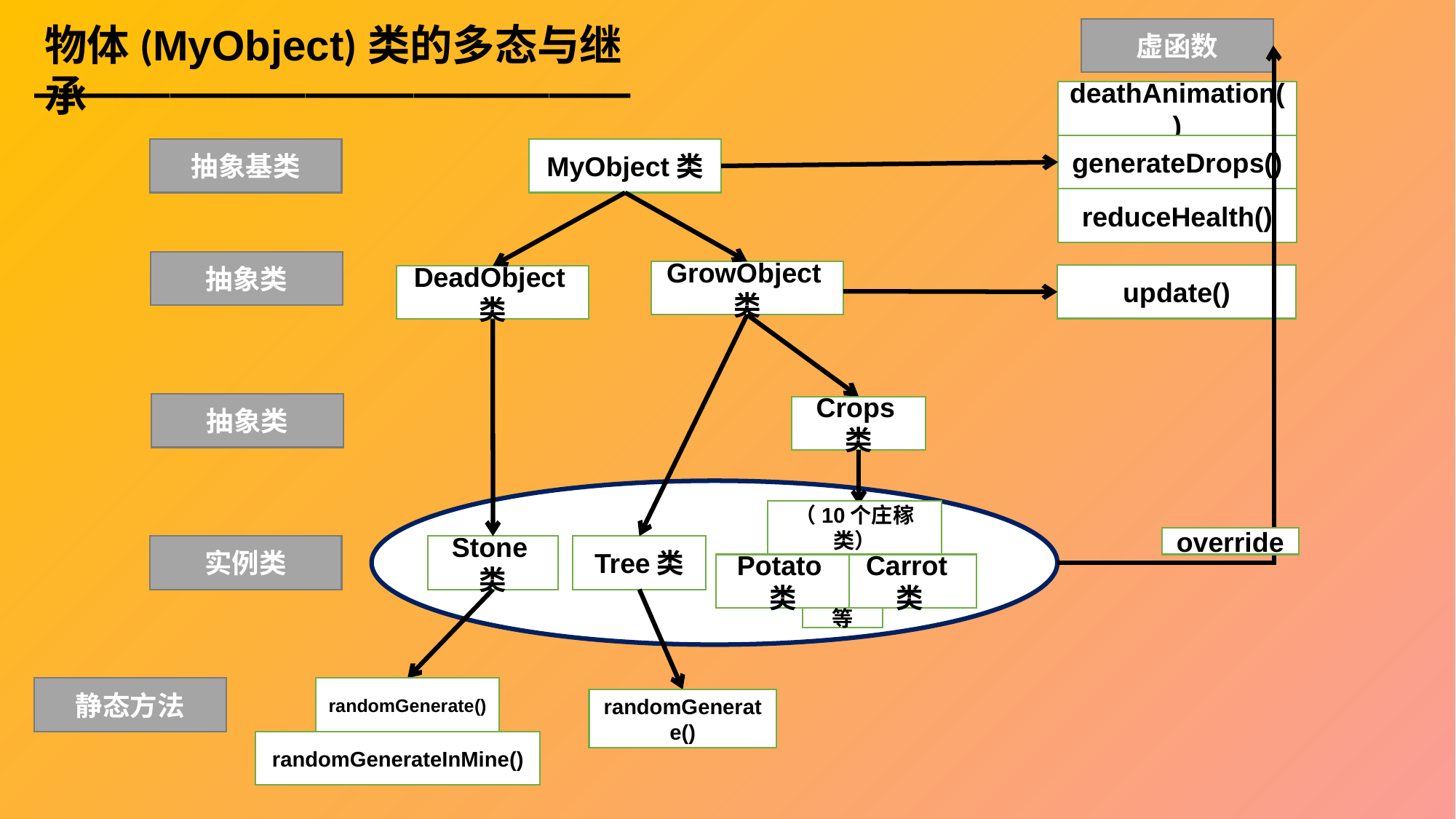

物体(MyObject)类的多态与继承
虚函数
______________________
deathAnimation()
generateDrops()
reduceHealth()
抽象基类
MyObject类
抽象类
GrowObject类
update()
DeadObject类
抽象类
Crops类

（10个庄稼类）
override
实例类
Stone类
Tree类
Potato类
Carrot类
等
静态方法
randomGenerate()
randomGenerate()
randomGenerateInMine()